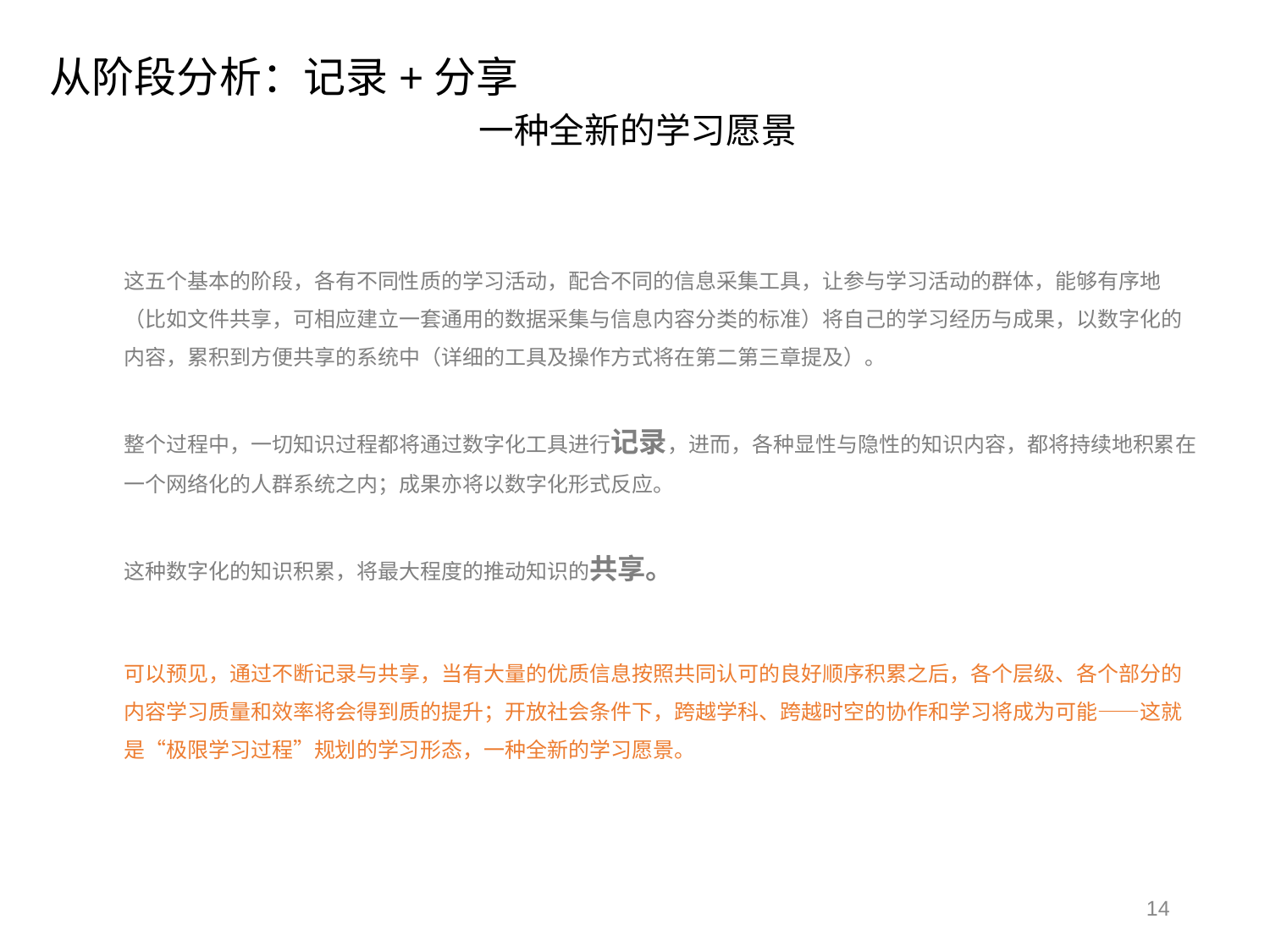

从阶段分析：记录+分享
                                              一种全新的学习愿景
这五个基本的阶段，各有不同性质的学习活动，配合不同的信息采集工具，让参与学习活动的群体，能够有序地（比如文件共享，可相应建立一套通用的数据采集与信息内容分类的标准）将自己的学习经历与成果，以数字化的内容，累积到方便共享的系统中（详细的工具及操作方式将在第二第三章提及）。

整个过程中，一切知识过程都将通过数字化工具进行记录，进而，各种显性与隐性的知识内容，都将持续地积累在一个网络化的人群系统之内；成果亦将以数字化形式反应。

这种数字化的知识积累，将最大程度的推动知识的共享。

可以预见，通过不断记录与共享，当有大量的优质信息按照共同认可的良好顺序积累之后，各个层级、各个部分的内容学习质量和效率将会得到质的提升；开放社会条件下，跨越学科、跨越时空的协作和学习将成为可能——这就是“极限学习过程”规划的学习形态，一种全新的学习愿景。

14